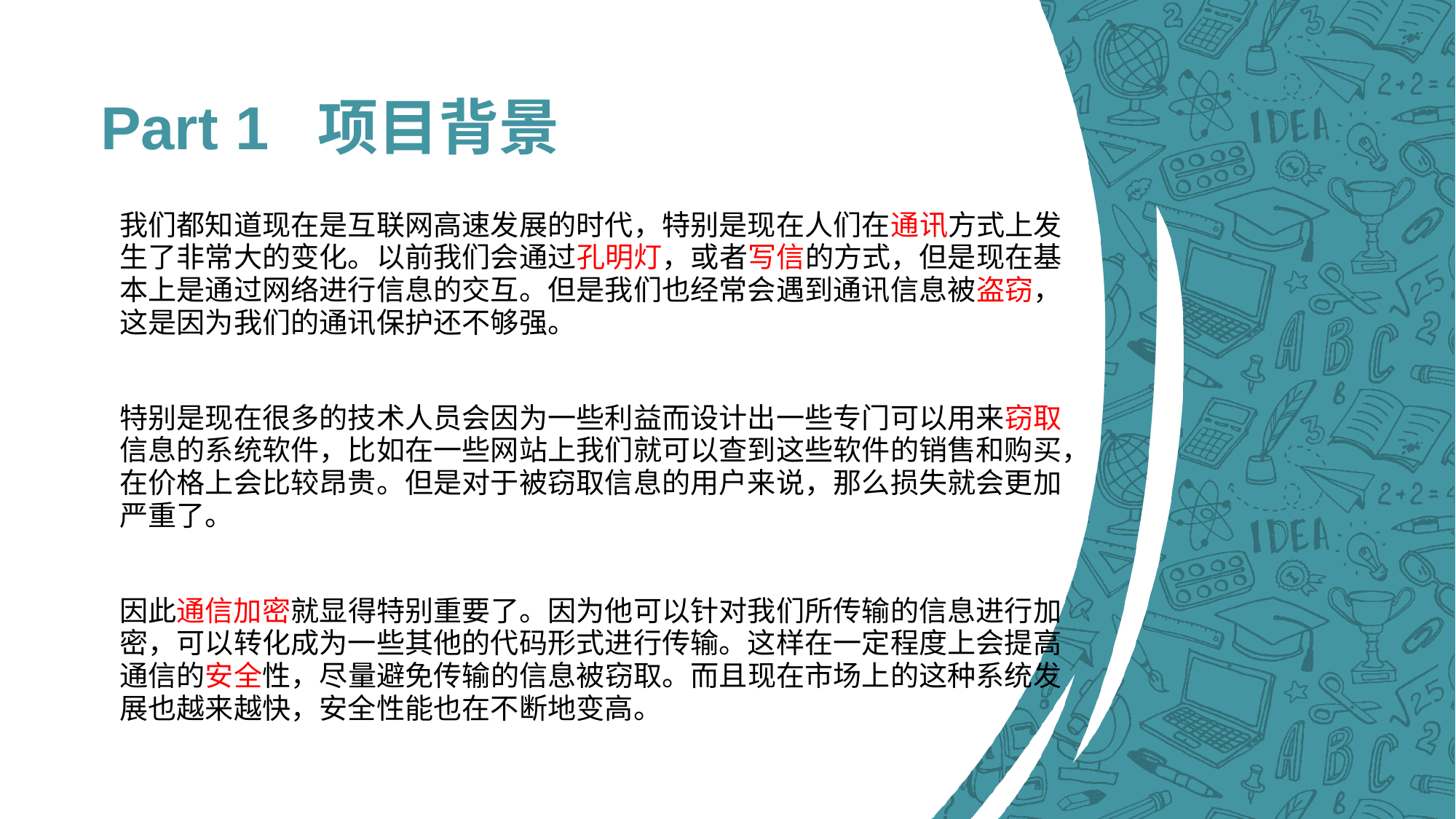

# Part 1  项目背景
我们都知道现在是互联网高速发展的时代，特别是现在人们在通讯方式上发生了非常大的变化。以前我们会通过孔明灯，或者写信的方式，但是现在基本上是通过网络进行信息的交互。但是我们也经常会遇到通讯信息被盗窃，这是因为我们的通讯保护还不够强。

特别是现在很多的技术人员会因为一些利益而设计出一些专门可以用来窃取信息的系统软件，比如在一些网站上我们就可以查到这些软件的销售和购买，在价格上会比较昂贵。但是对于被窃取信息的用户来说，那么损失就会更加严重了。

因此通信加密就显得特别重要了。因为他可以针对我们所传输的信息进行加密，可以转化成为一些其他的代码形式进行传输。这样在一定程度上会提高通信的安全性，尽量避免传输的信息被窃取。而且现在市场上的这种系统发展也越来越快，安全性能也在不断地变高。